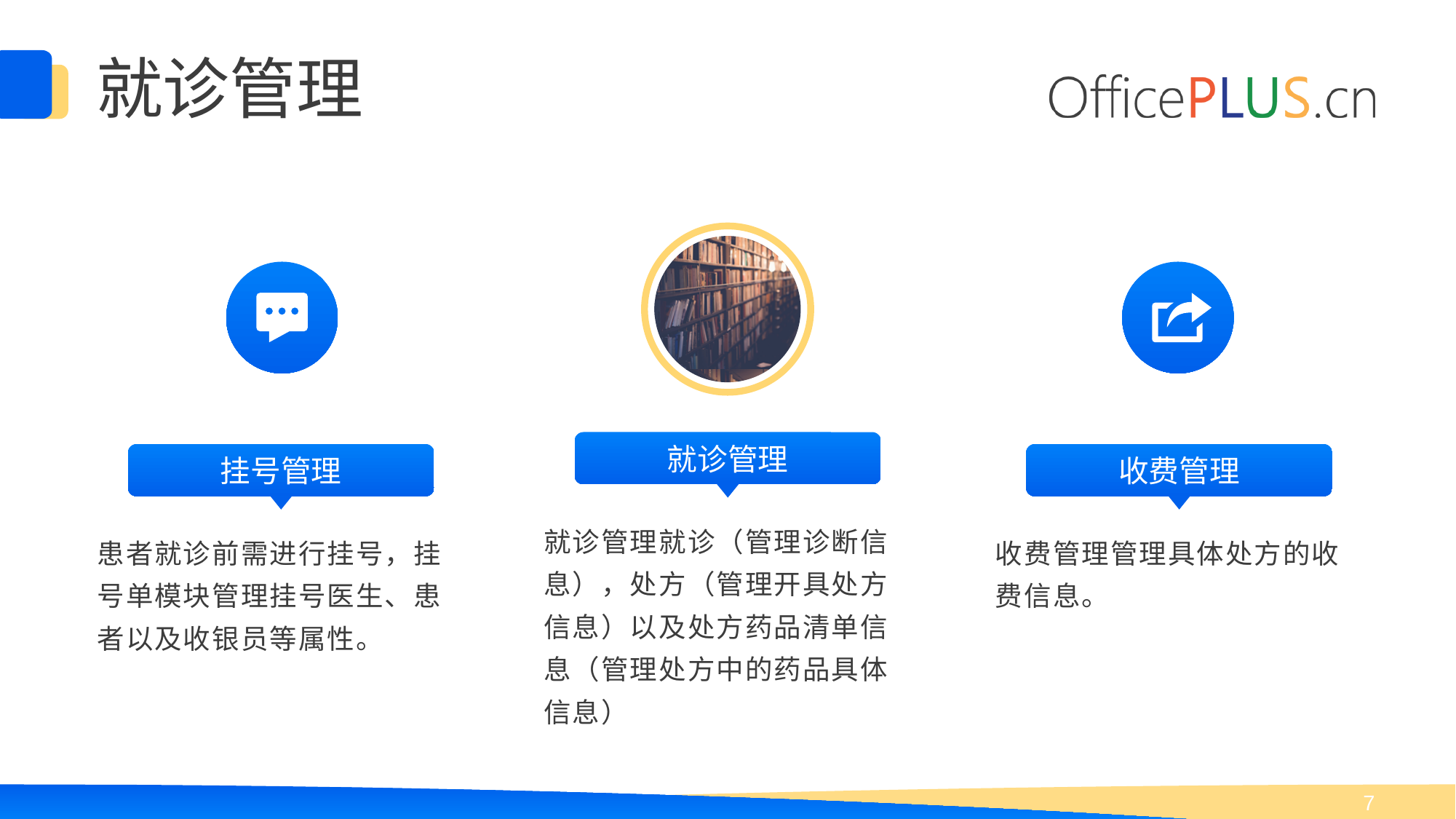

就诊管理

就诊管理
挂号管理
收费管理

就诊管理就诊（管理诊断信息），处方（管理开具处方信息）以及处方药品清单信息（管理处方中的药品具体信息）
患者就诊前需进行挂号，挂号单模块管理挂号医生、患者以及收银员等属性。
收费管理管理具体处方的收费信息。